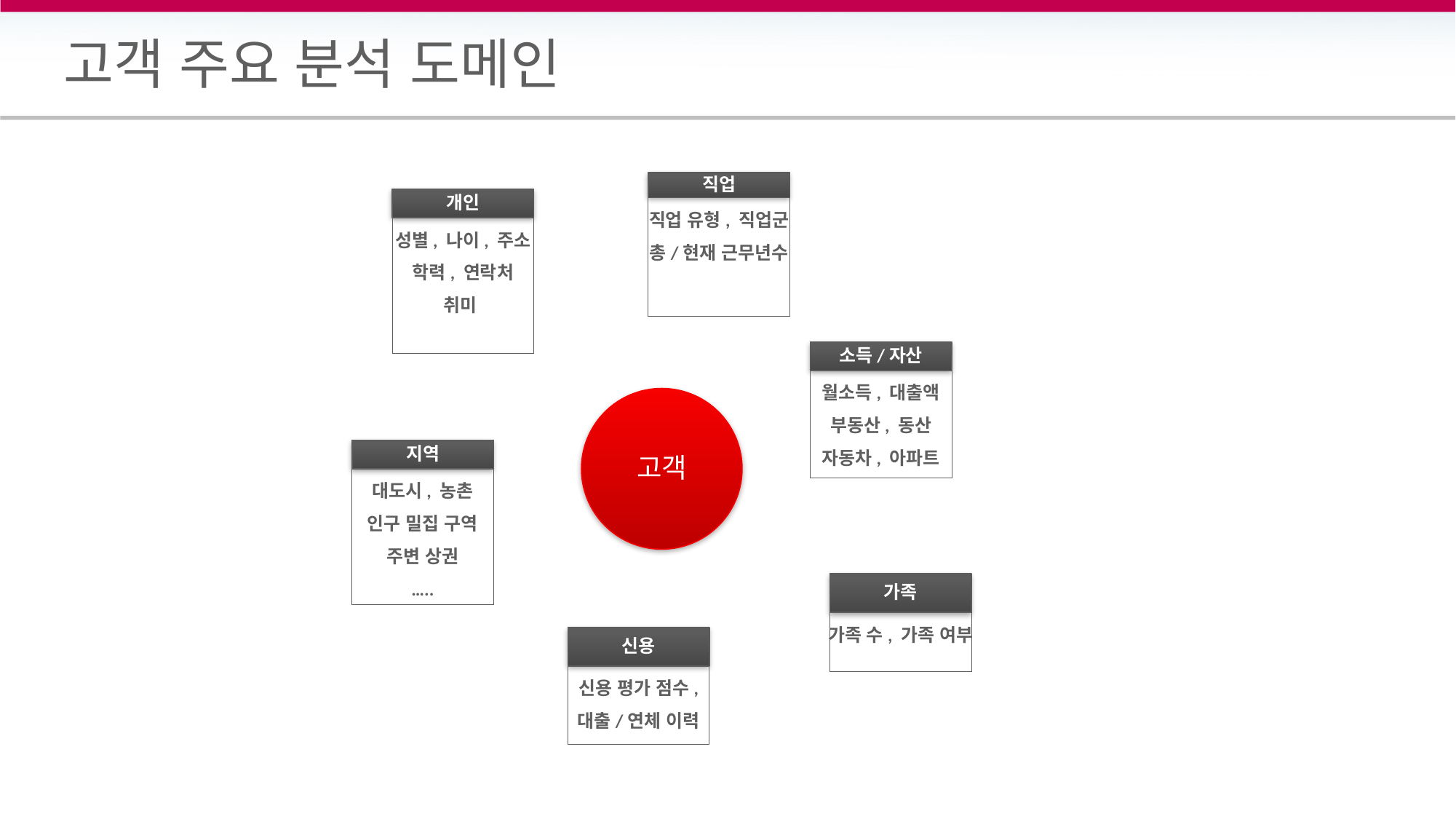

# 고객 주요 분석 도메인
직업
직업 유형, 직업군
총/현재 근무년수
개인
성별, 나이, 주소
학력, 연락처
취미
소득/자산
월소득, 대출액
부동산, 동산
자동차, 아파트

고객
지역
대도시, 농촌
인구 밀집 구역
주변 상권
…..
가족
가족 수, 가족 여부
신용
신용 평가 점수,
대출/연체 이력